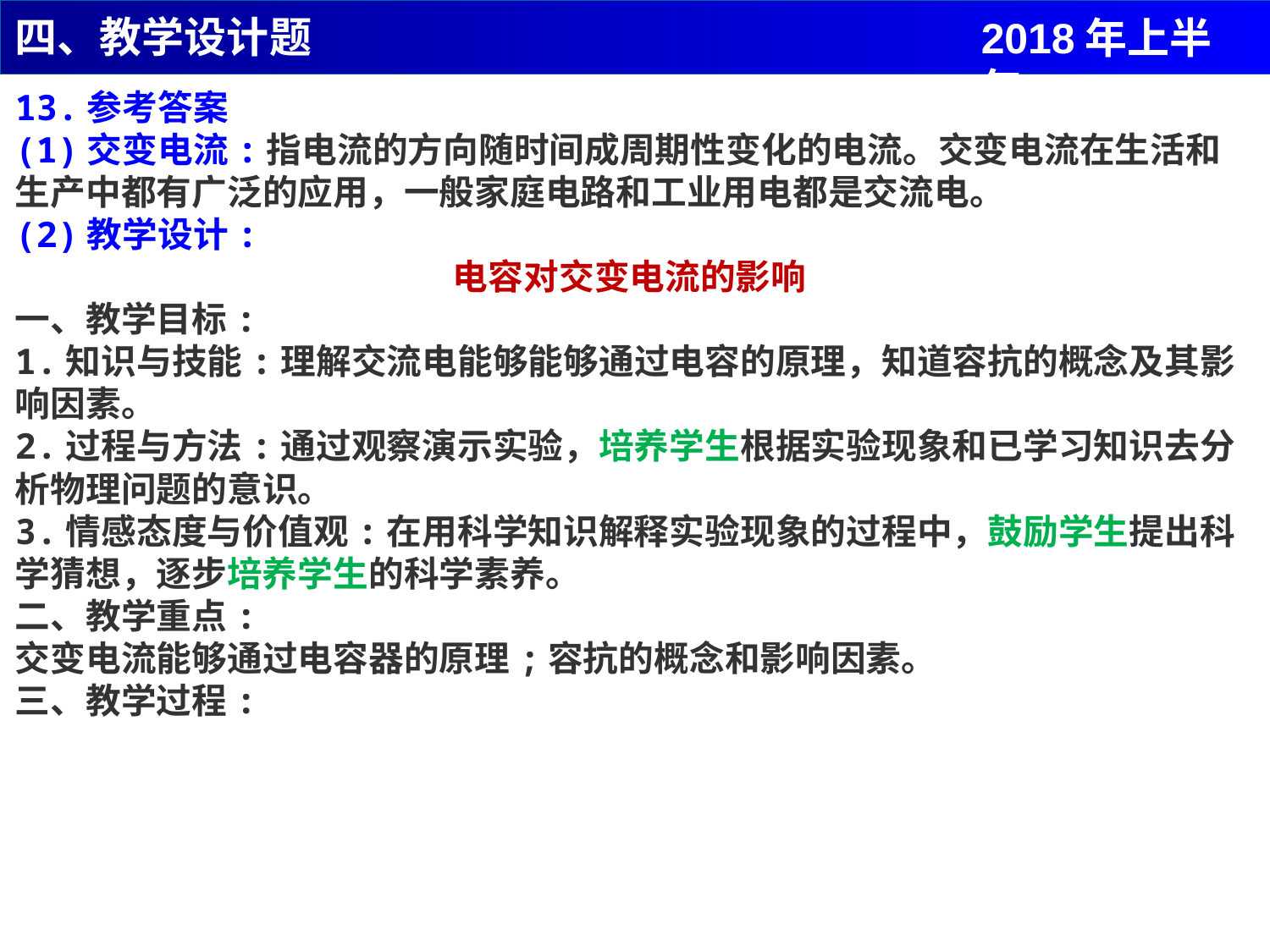

四、教学设计题
2018年上半年
13.参考答案
(1)交变电流:指电流的方向随时间成周期性变化的电流。交变电流在生活和生产中都有广泛的应用，一般家庭电路和工业用电都是交流电。
(2)教学设计:
电容对交变电流的影响
一、教学目标:
1.知识与技能:理解交流电能够能够通过电容的原理，知道容抗的概念及其影响因素。
2.过程与方法:通过观察演示实验，培养学生根据实验现象和已学习知识去分析物理问题的意识。
3.情感态度与价值观:在用科学知识解释实验现象的过程中，鼓励学生提出科学猜想，逐步培养学生的科学素养。
二、教学重点:
交变电流能够通过电容器的原理;容抗的概念和影响因素。
三、教学过程: